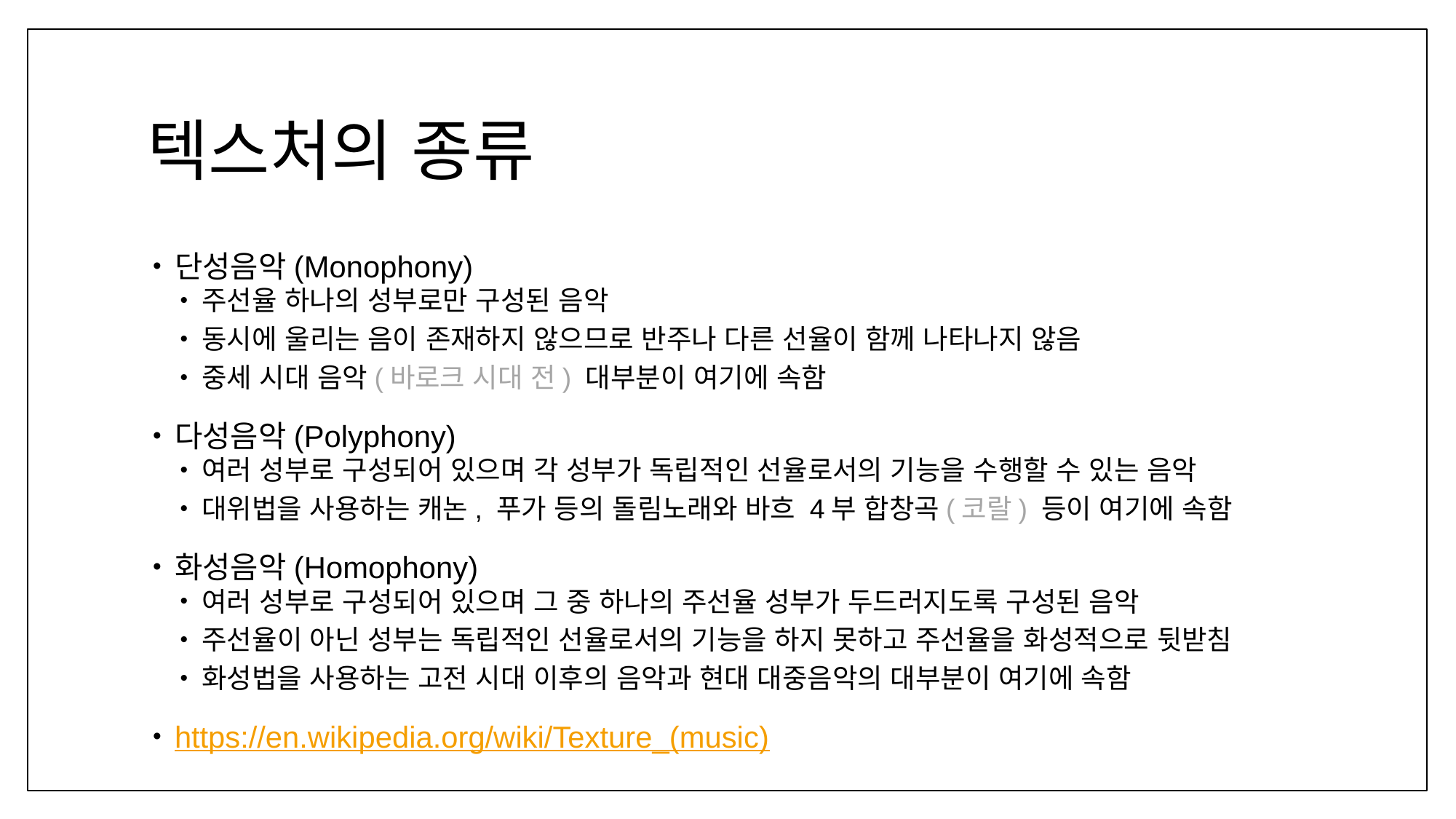

# 텍스처의 종류
단성음악(Monophony)
주선율 하나의 성부로만 구성된 음악
동시에 울리는 음이 존재하지 않으므로 반주나 다른 선율이 함께 나타나지 않음
중세 시대 음악(바로크 시대 전) 대부분이 여기에 속함
다성음악(Polyphony)
여러 성부로 구성되어 있으며 각 성부가 독립적인 선율로서의 기능을 수행할 수 있는 음악
대위법을 사용하는 캐논, 푸가 등의 돌림노래와 바흐 4부 합창곡(코랄) 등이 여기에 속함
화성음악(Homophony)
여러 성부로 구성되어 있으며 그 중 하나의 주선율 성부가 두드러지도록 구성된 음악
주선율이 아닌 성부는 독립적인 선율로서의 기능을 하지 못하고 주선율을 화성적으로 뒷받침
화성법을 사용하는 고전 시대 이후의 음악과 현대 대중음악의 대부분이 여기에 속함
https://en.wikipedia.org/wiki/Texture_(music)